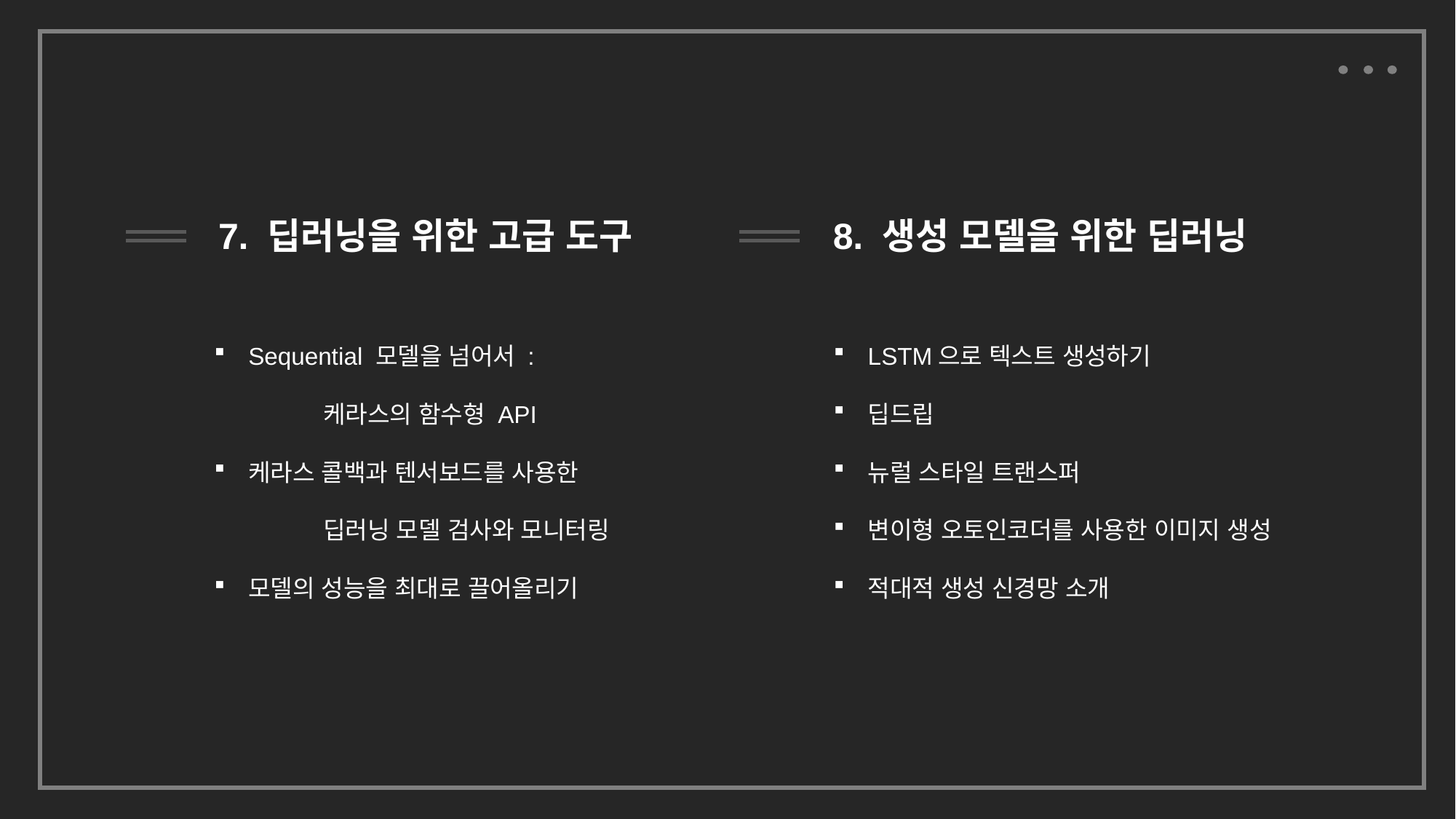

7. 딥러닝을 위한 고급 도구
8. 생성 모델을 위한 딥러닝
Sequential 모델을 넘어서 :
	케라스의 함수형 API
케라스 콜백과 텐서보드를 사용한
	딥러닝 모델 검사와 모니터링
모델의 성능을 최대로 끌어올리기
LSTM으로 텍스트 생성하기
딥드립
뉴럴 스타일 트랜스퍼
변이형 오토인코더를 사용한 이미지 생성
적대적 생성 신경망 소개